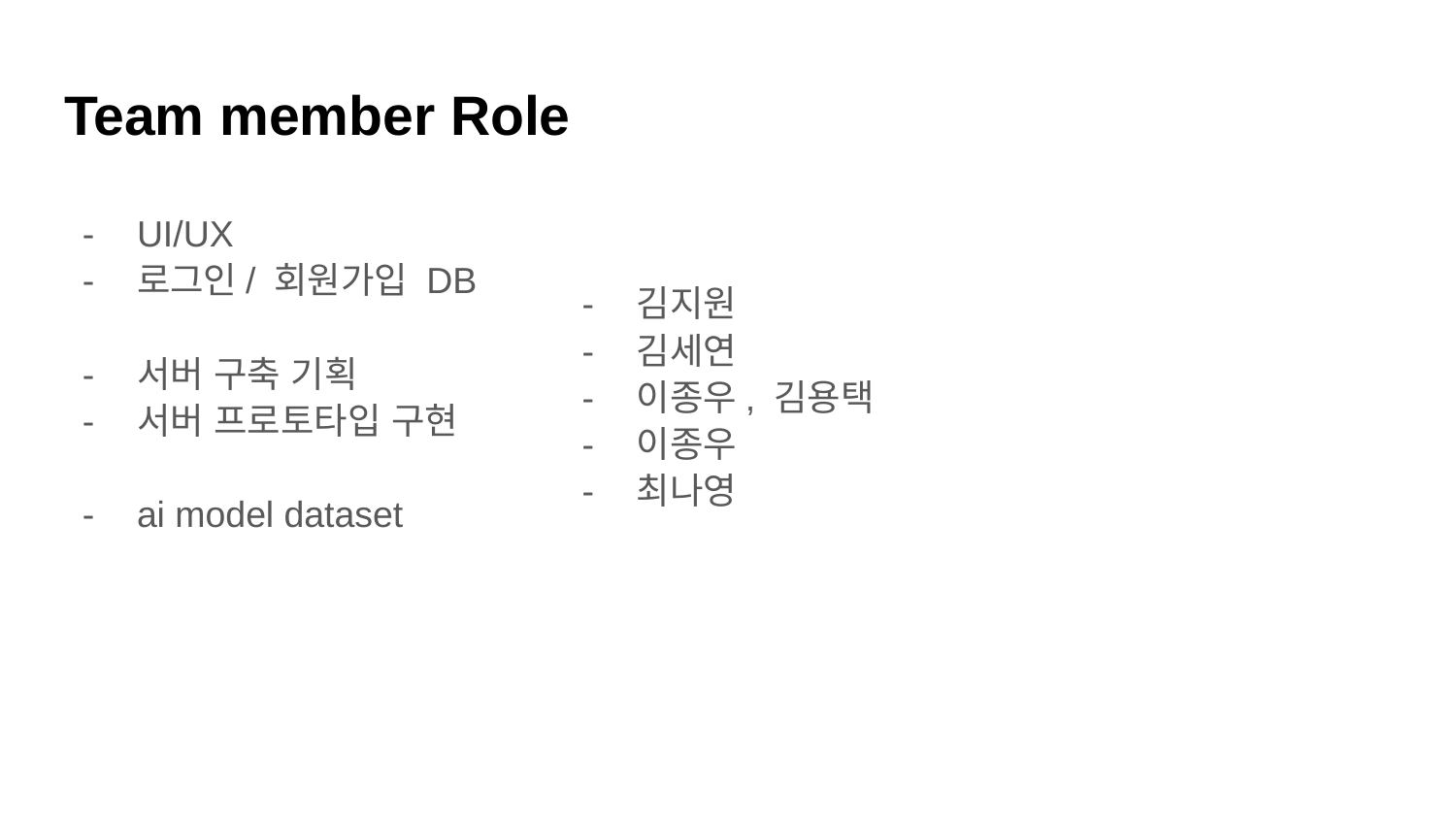

# Team member Role
UI/UX
로그인/ 회원가입 DB
서버 구축 기획
서버 프로토타입 구현
ai model dataset
김지원
김세연
이종우, 김용택
이종우
최나영